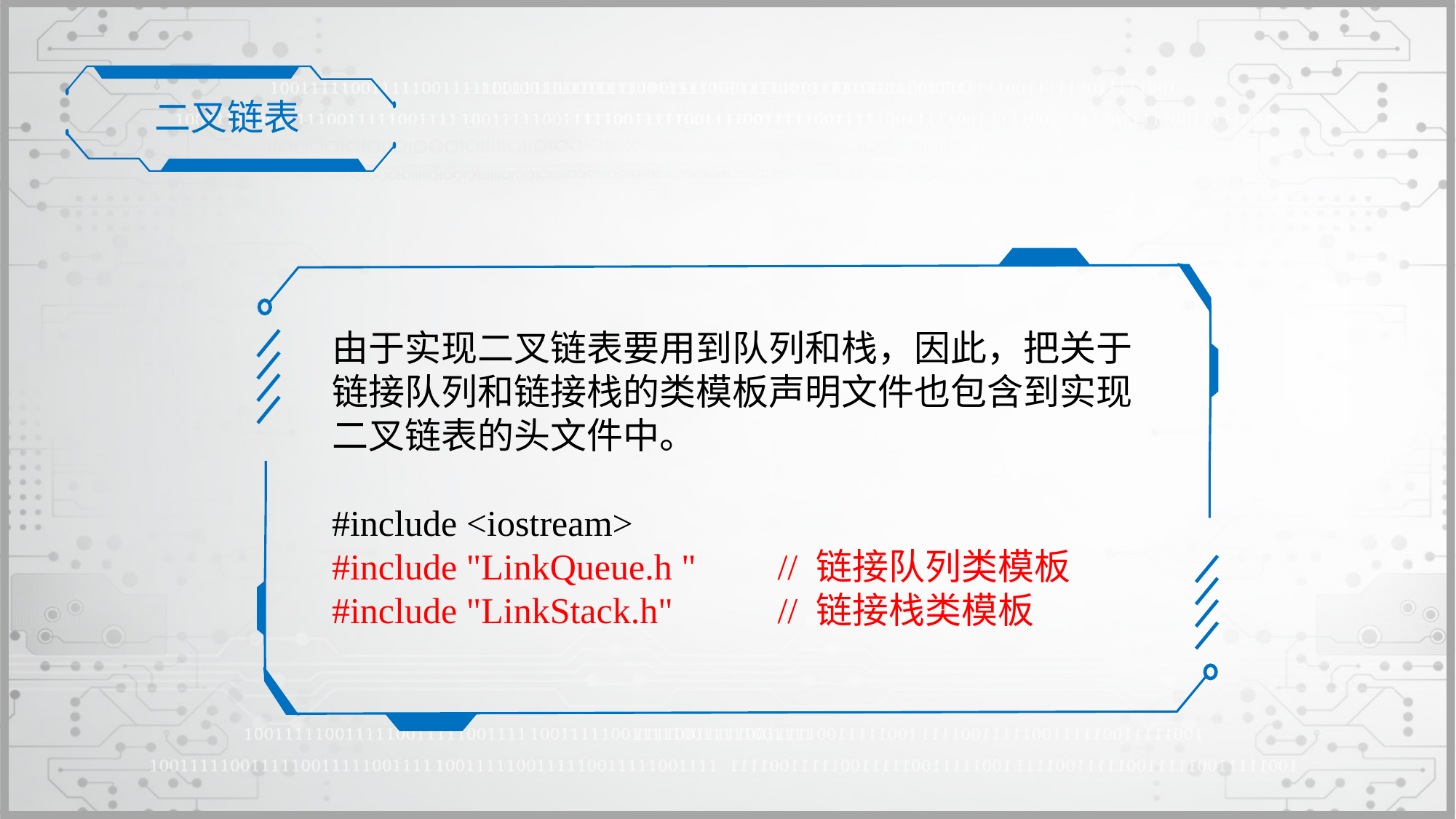

二叉链表

由于实现二叉链表要用到队列和栈，因此，把关于链接队列和链接栈的类模板声明文件也包含到实现二叉链表的头文件中。

#include <iostream>
#include "LinkQueue.h " 	 // 链接队列类模板
#include "LinkStack.h"	 // 链接栈类模板